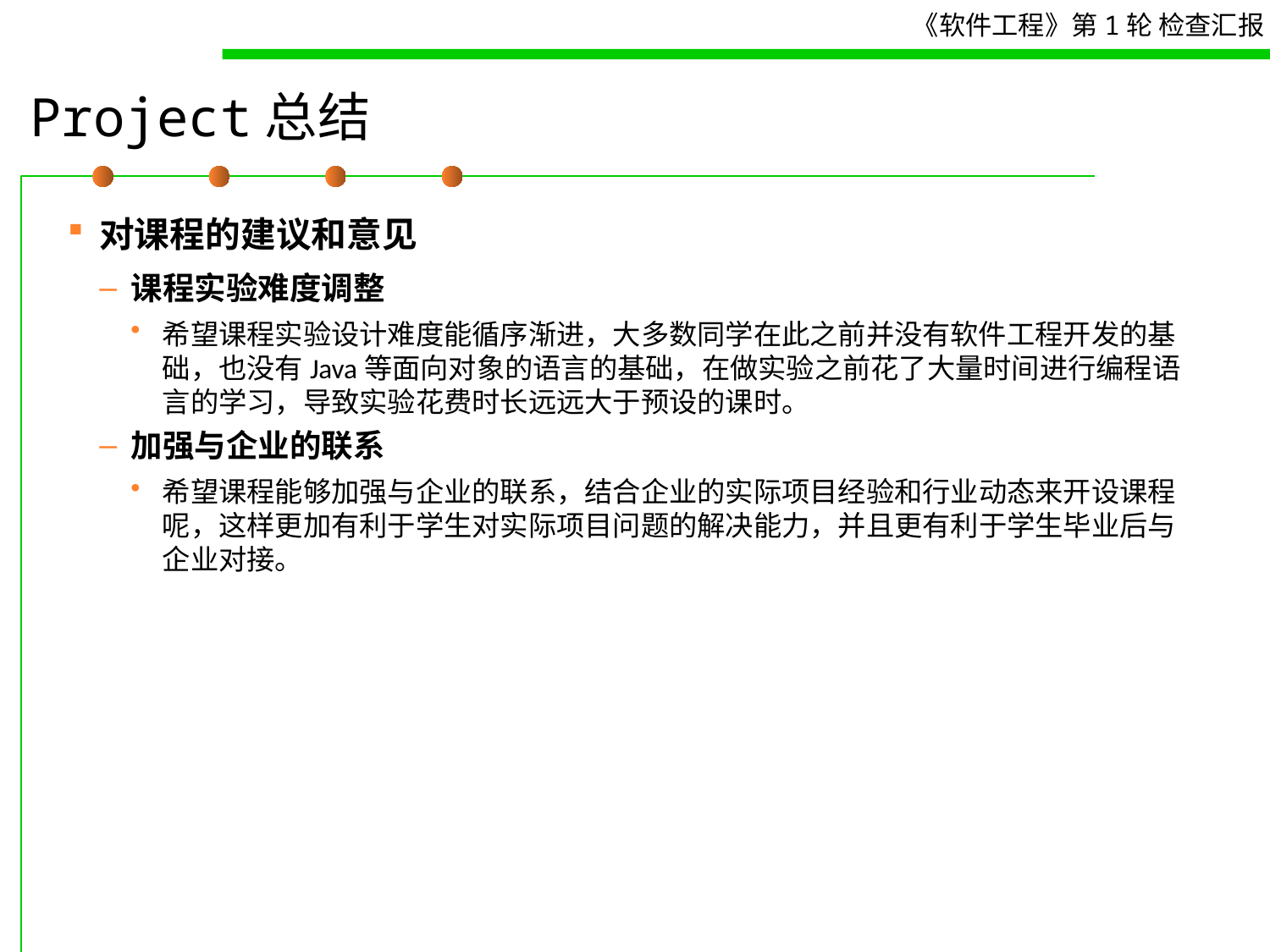

# Project总结
对课程的建议和意见
课程实验难度调整
希望课程实验设计难度能循序渐进，大多数同学在此之前并没有软件工程开发的基础，也没有Java等面向对象的语言的基础，在做实验之前花了大量时间进行编程语言的学习，导致实验花费时长远远大于预设的课时。
加强与企业的联系
希望课程能够加强与企业的联系，结合企业的实际项目经验和行业动态来开设课程呢，这样更加有利于学生对实际项目问题的解决能力，并且更有利于学生毕业后与企业对接。